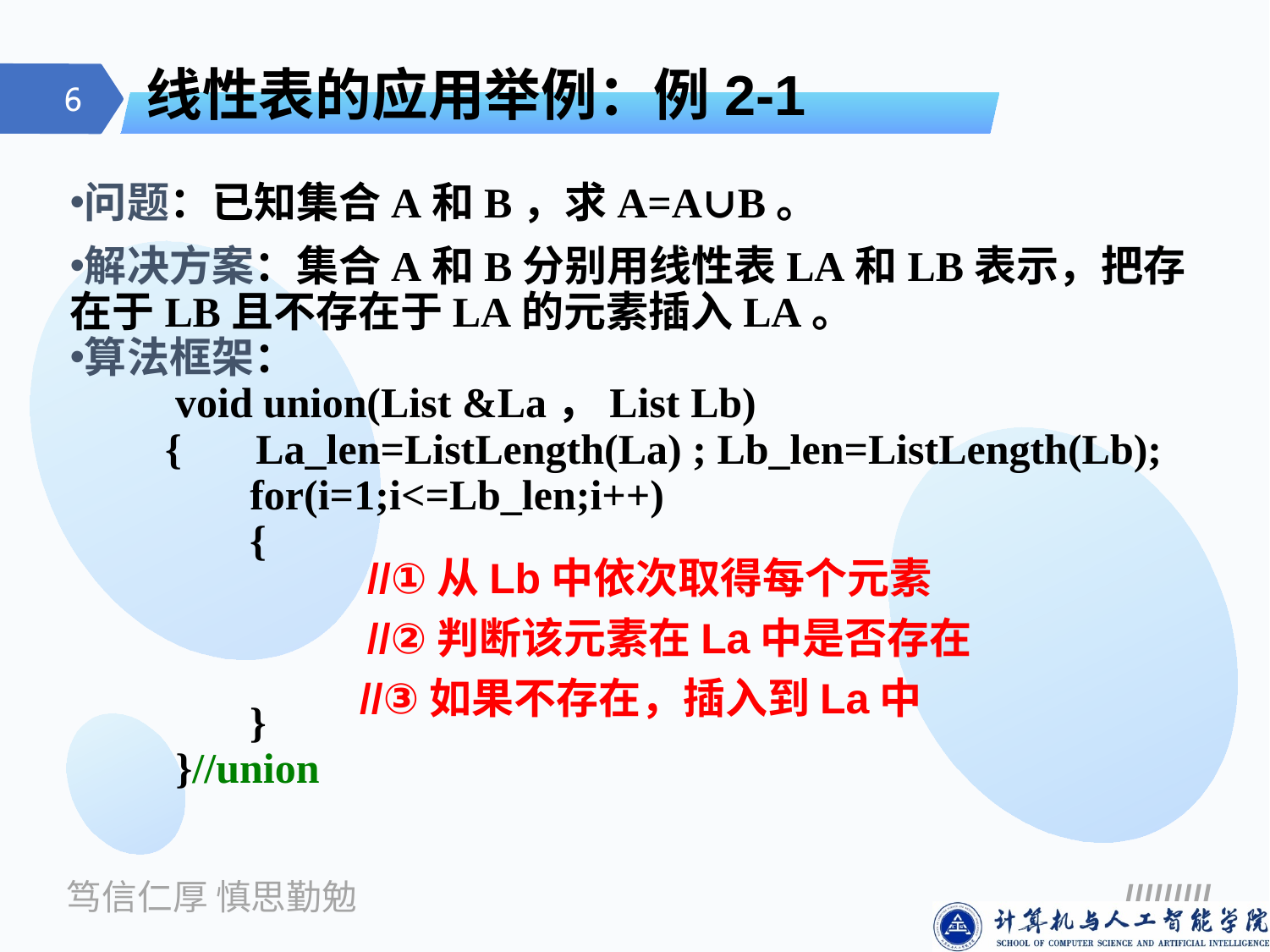

# 线性表的应用举例：例2-1
问题：已知集合A和B，求A=A∪B。
解决方案：集合A和B分别用线性表LA和LB表示，把存在于LB且不存在于LA的元素插入LA。
算法框架：
          void union(List &La，List Lb)
         {       La_len=ListLength(La) ; Lb_len=ListLength(Lb); 	     for(i=1;i<=Lb_len;i++)
      	     {

                 }
          }//union
//①从Lb中依次取得每个元素
//②判断该元素在La中是否存在
//③如果不存在，插入到La中